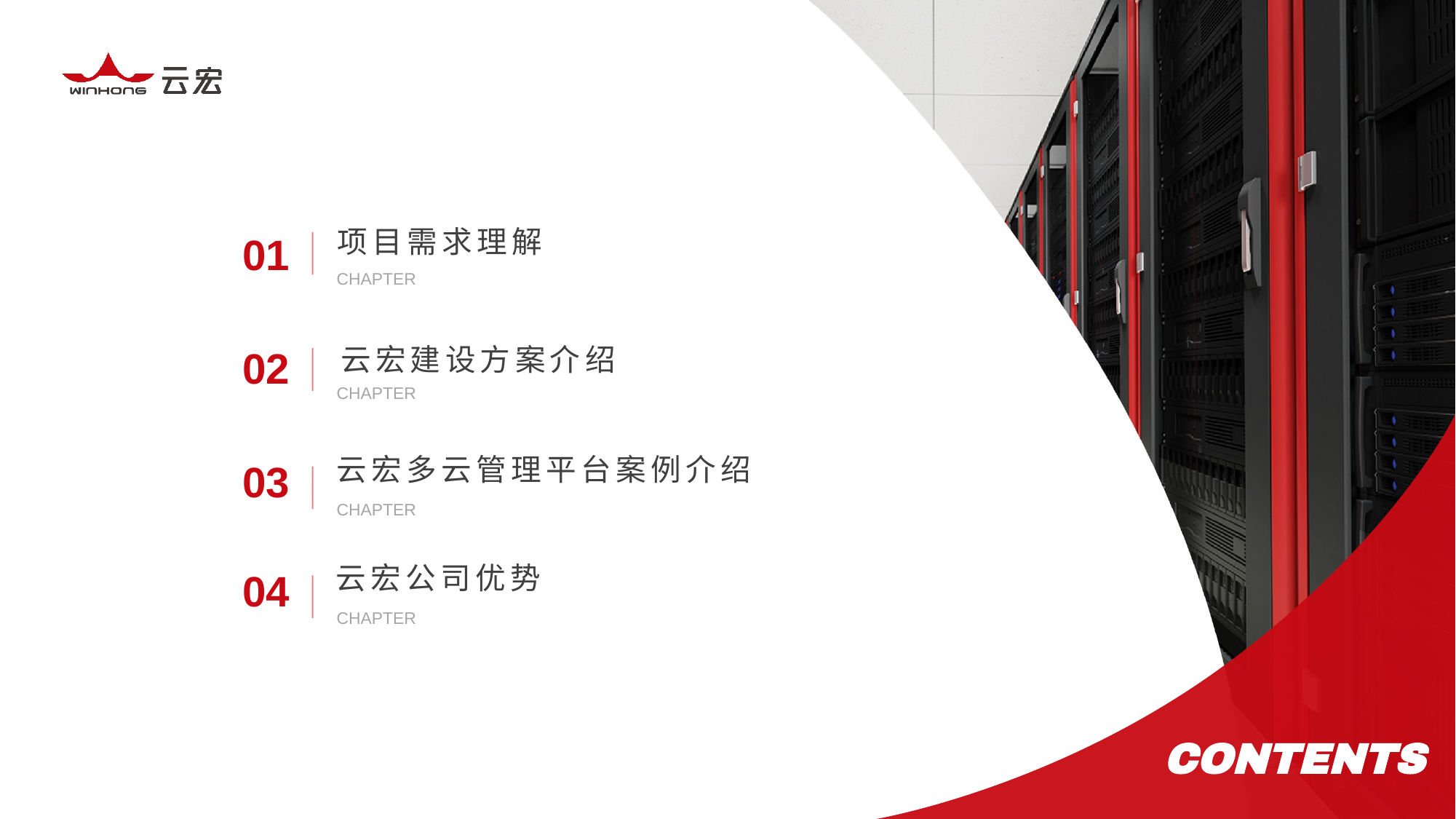

项目需求理解
01
CHAPTER
云宏建设方案介绍
02
CHAPTER
云宏多云管理平台案例介绍
03
CHAPTER
云宏公司优势
04
CHAPTER
2